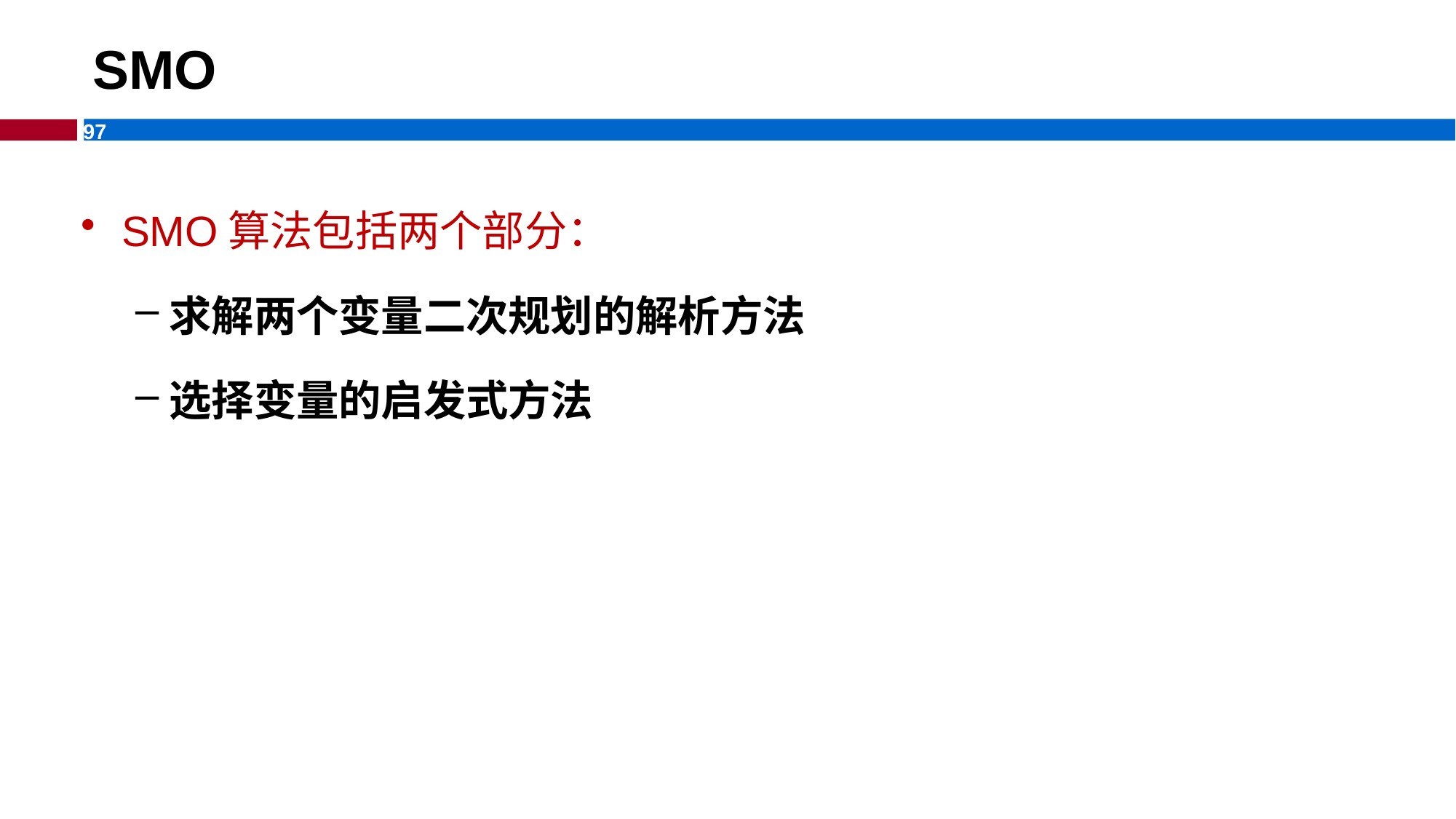

# SMO
SMO算法包括两个部分：
求解两个变量二次规划的解析方法
选择变量的启发式方法